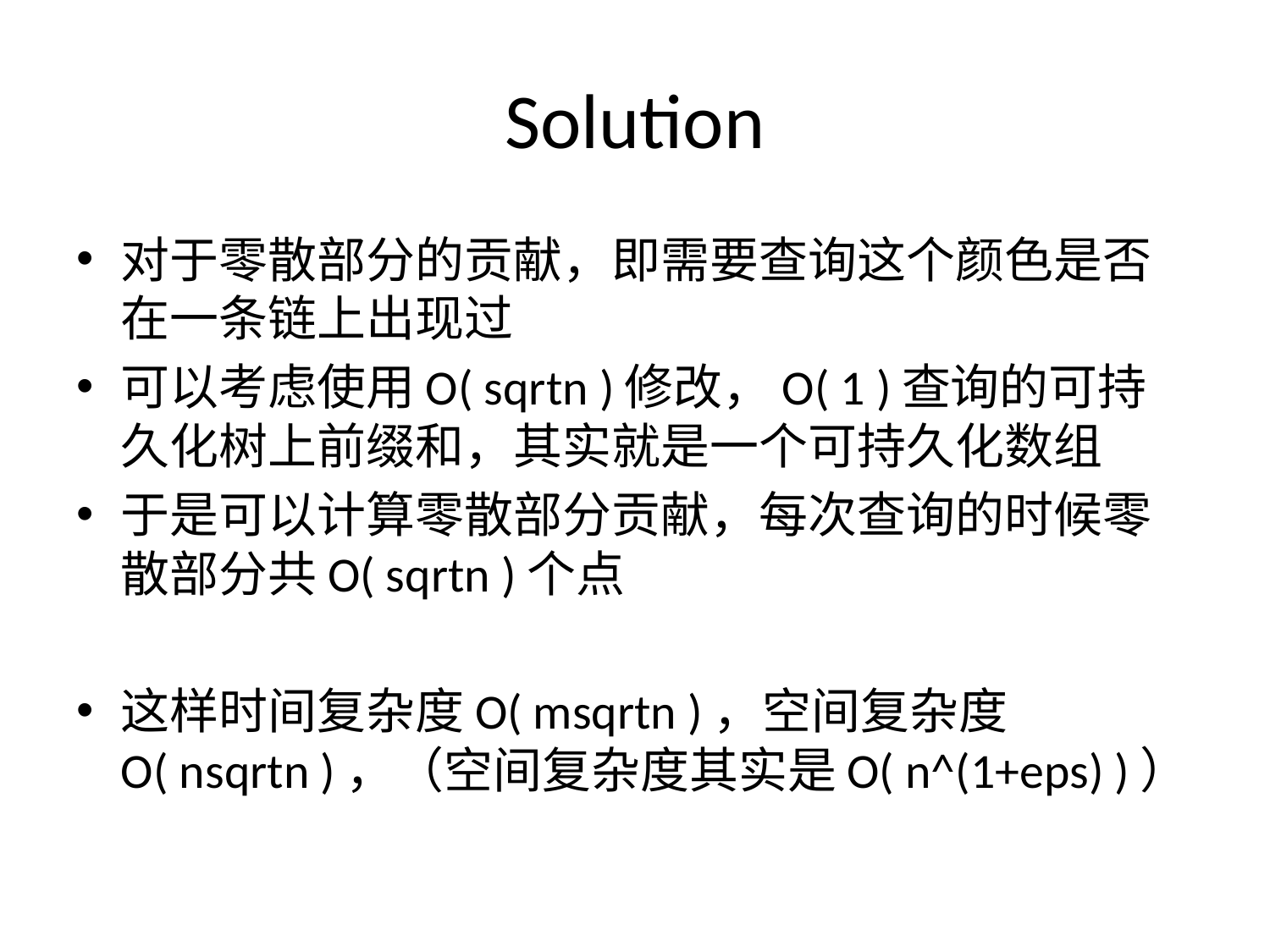

# Solution
对于零散部分的贡献，即需要查询这个颜色是否在一条链上出现过
可以考虑使用O( sqrtn )修改，O( 1 )查询的可持久化树上前缀和，其实就是一个可持久化数组
于是可以计算零散部分贡献，每次查询的时候零散部分共O( sqrtn )个点

这样时间复杂度O( msqrtn )，空间复杂度O( nsqrtn )，（空间复杂度其实是O( n^(1+eps) )）